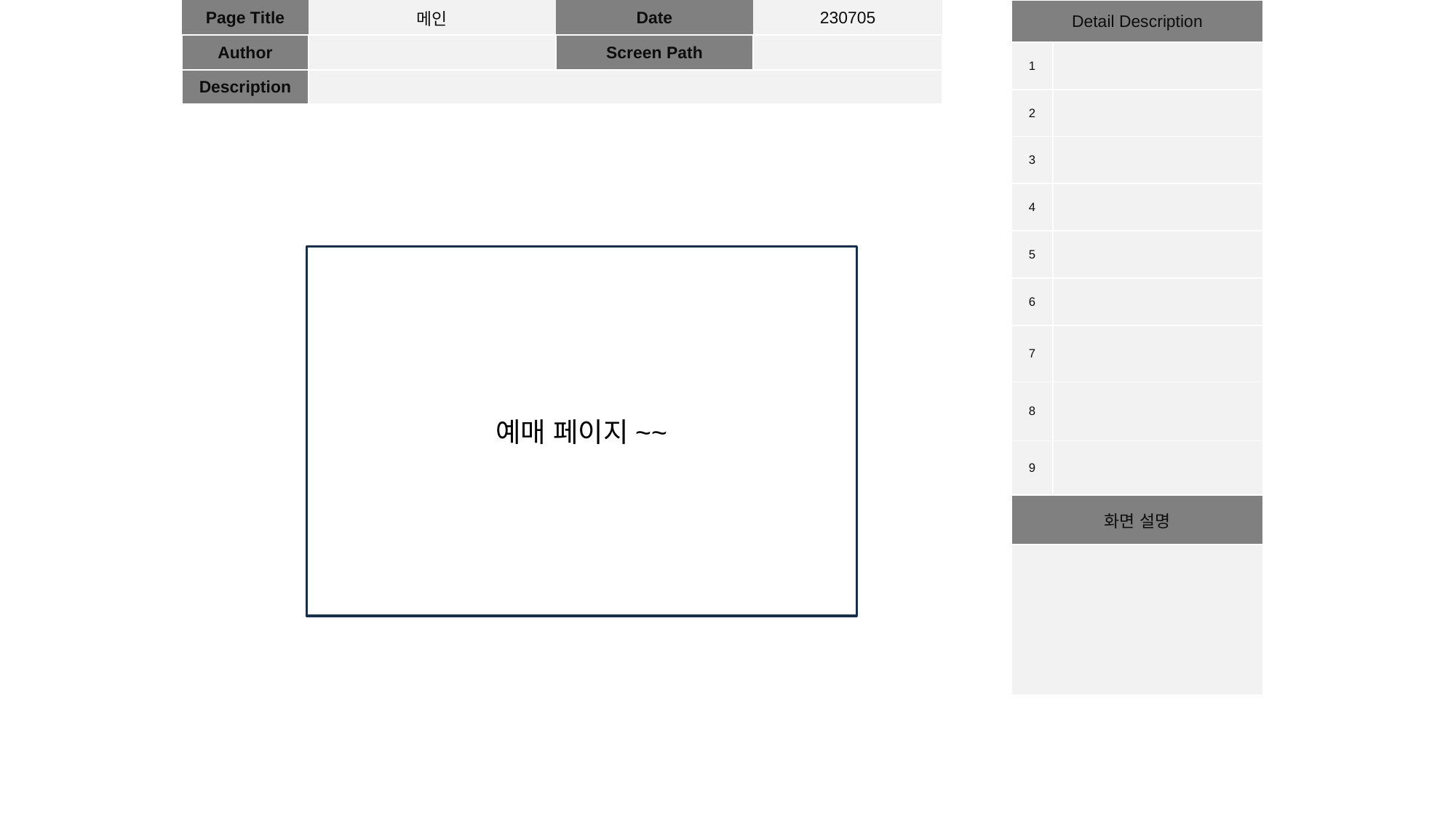

| Page Title | 메인 | Date | 230705 |
| --- | --- | --- | --- |
| Author |  | Screen Path |  |
| Description |  |  |  |
| Detail Description |  |
| --- | --- |
| 1 |  |
| 2 |  |
| 3 |  |
| 4 |  |
| 5 |  |
| 6 |  |
| 7 |  |
| 8 |  |
| 9 |  |
| 화면 설명 |  |
|  |  |
예매 페이지~~